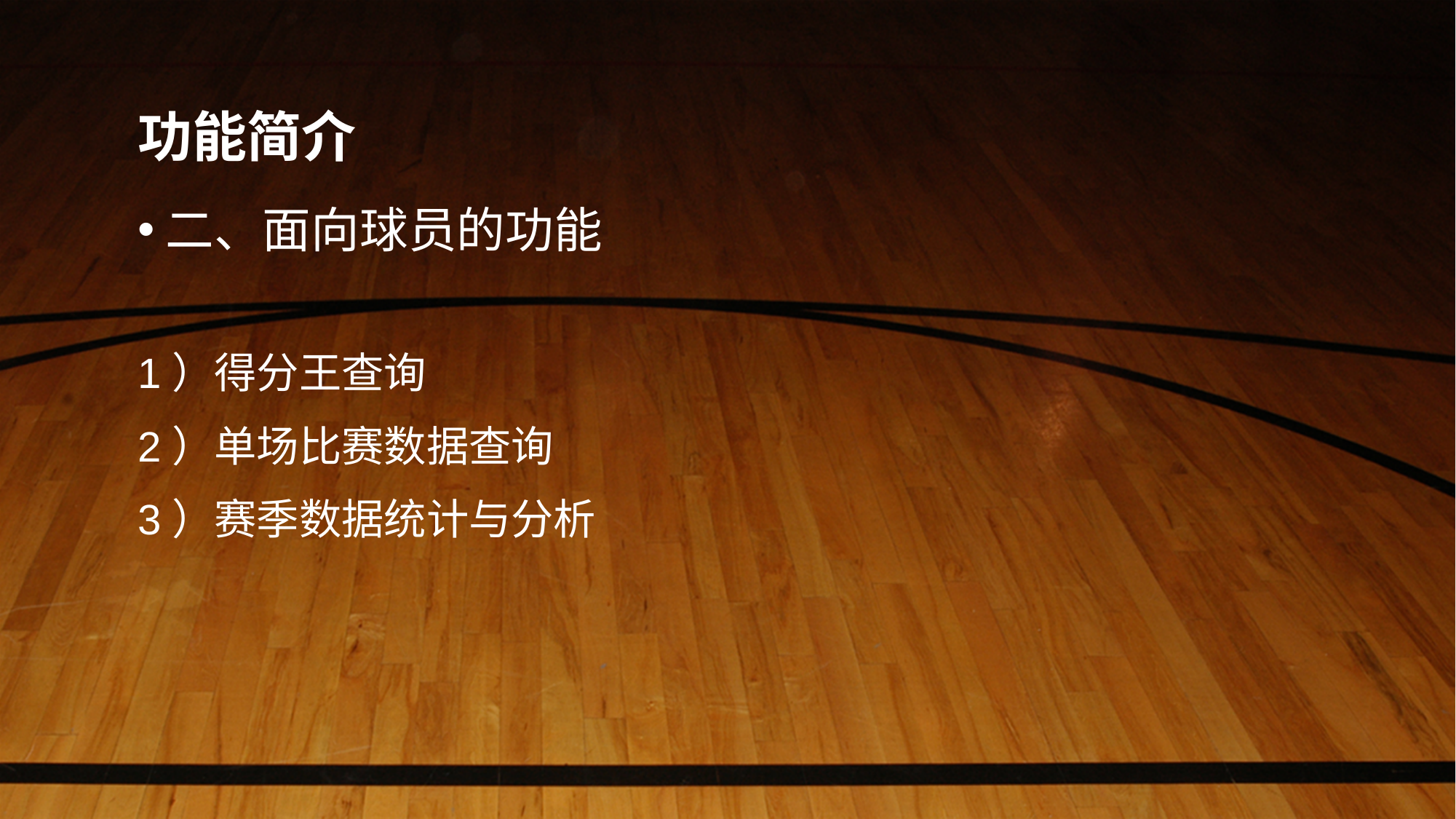

# 功能简介
二、面向球员的功能

1）得分王查询
2）单场比赛数据查询
3）赛季数据统计与分析